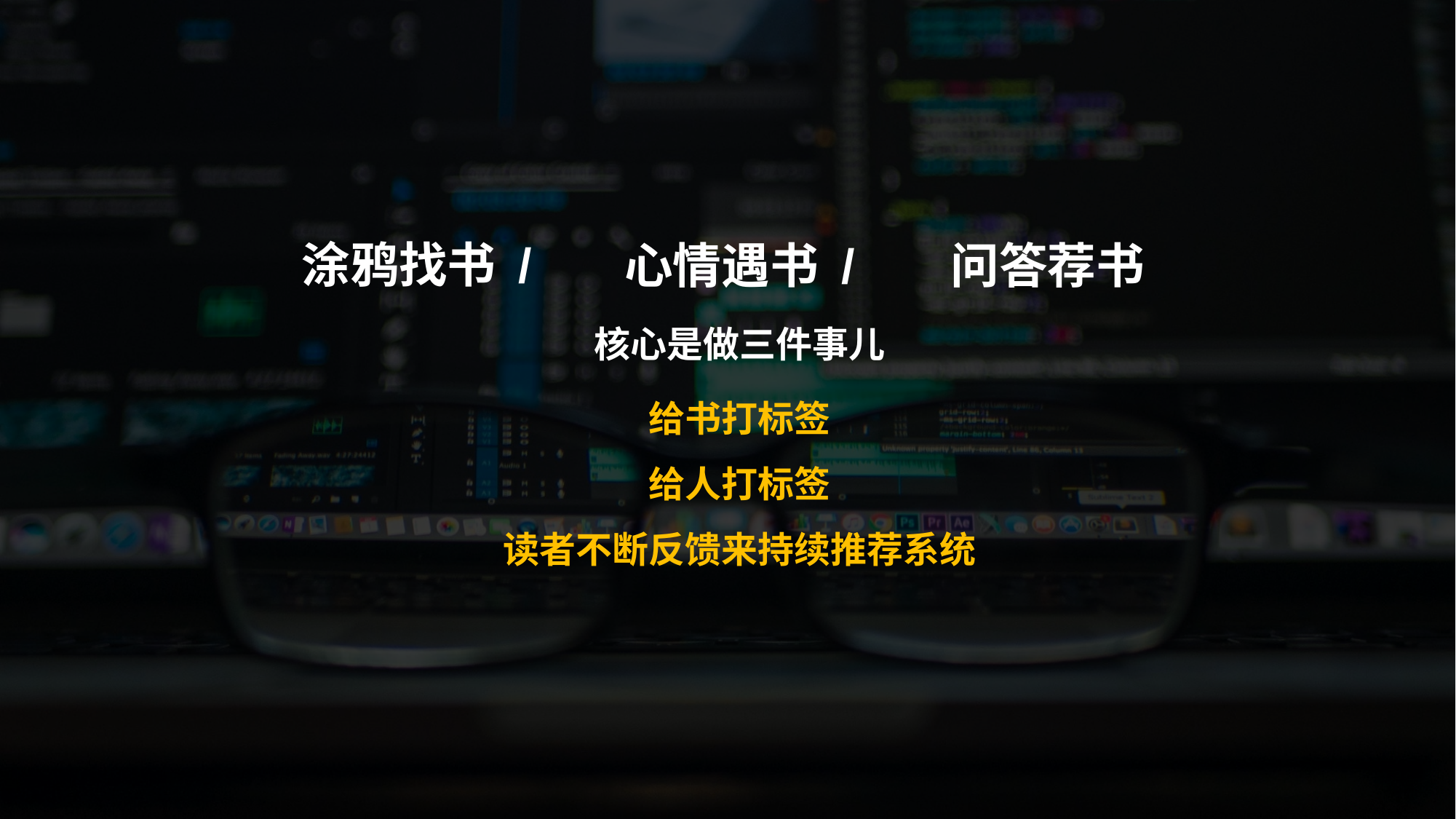

涂鸦找书 /
心情遇书 /
问答荐书
核心是做三件事儿
给书打标签
给人打标签
读者不断反馈来持续推荐系统